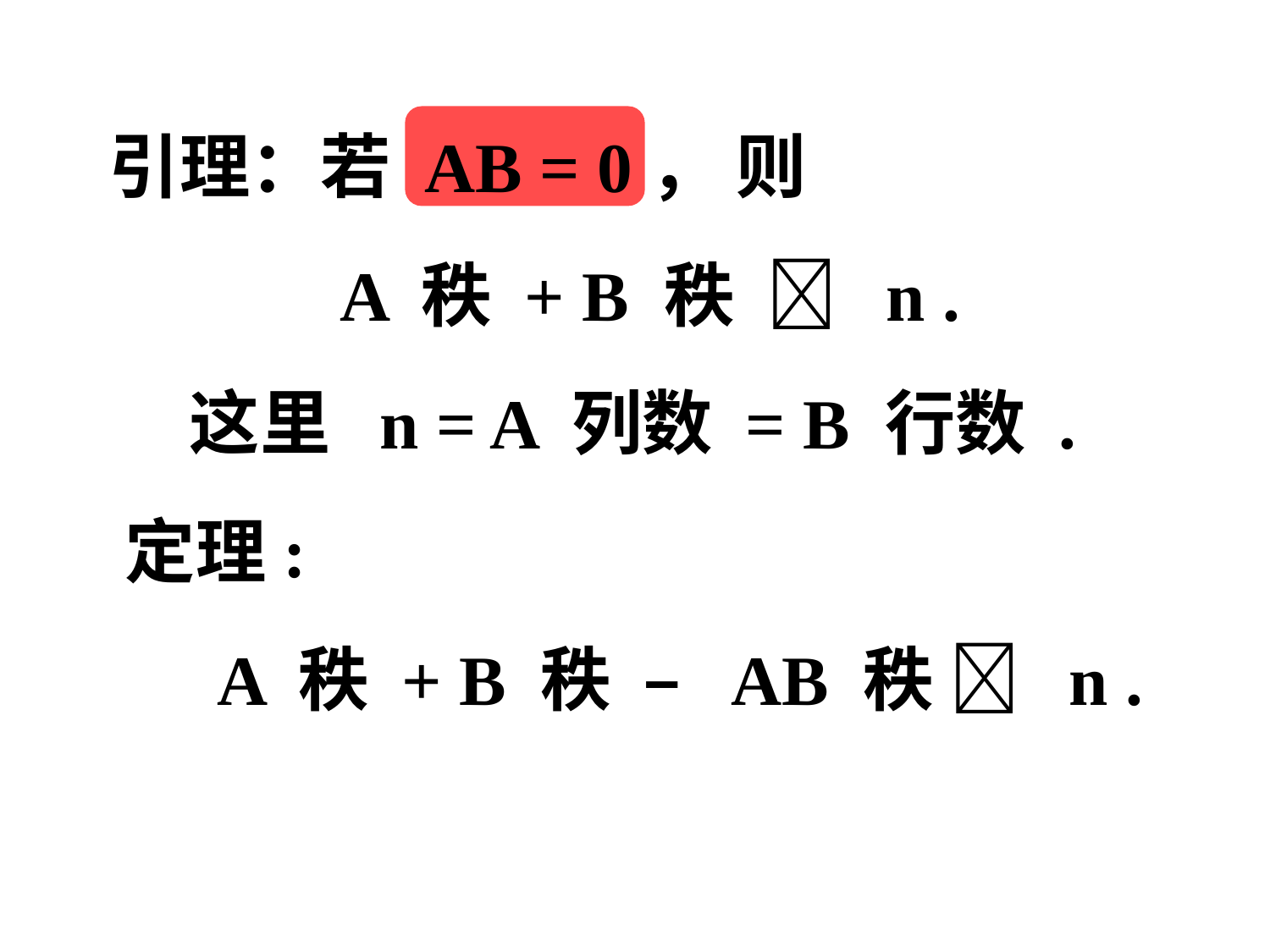

引理：若 AB = 0， 则
               A 秩 + B 秩  ≤  n .
      这里  n = A 列数 = B 行数 .
  定理:
        A 秩 + B 秩  –  AB 秩 ≤  n .